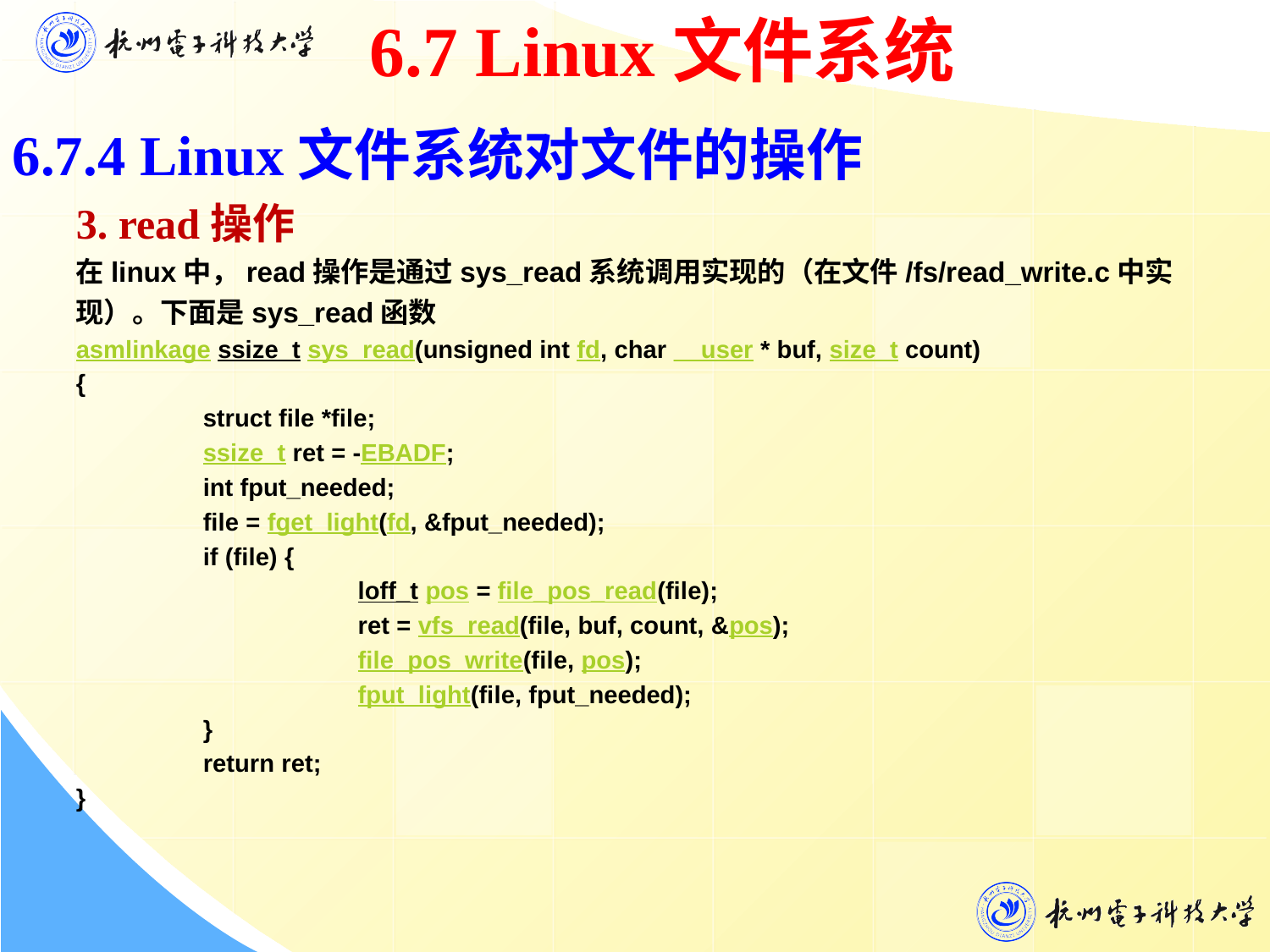

6.7 Linux文件系统
6.7.4 Linux文件系统对文件的操作
      3. read操作
在linux中，read操作是通过sys_read系统调用实现的（在文件/fs/read_write.c中实现）。下面是sys_read函数
asmlinkage ssize_t sys_read(unsigned int fd, char __user * buf, size_t count)
{
	struct file *file;
	ssize_t ret = -EBADF;
	int fput_needed;
	file = fget_light(fd, &fput_needed);
	if (file) {
		    loff_t pos = file_pos_read(file);
		    ret = vfs_read(file, buf, count, &pos);
		    file_pos_write(file, pos);
		    fput_light(file, fput_needed);
	}
	return ret;
}